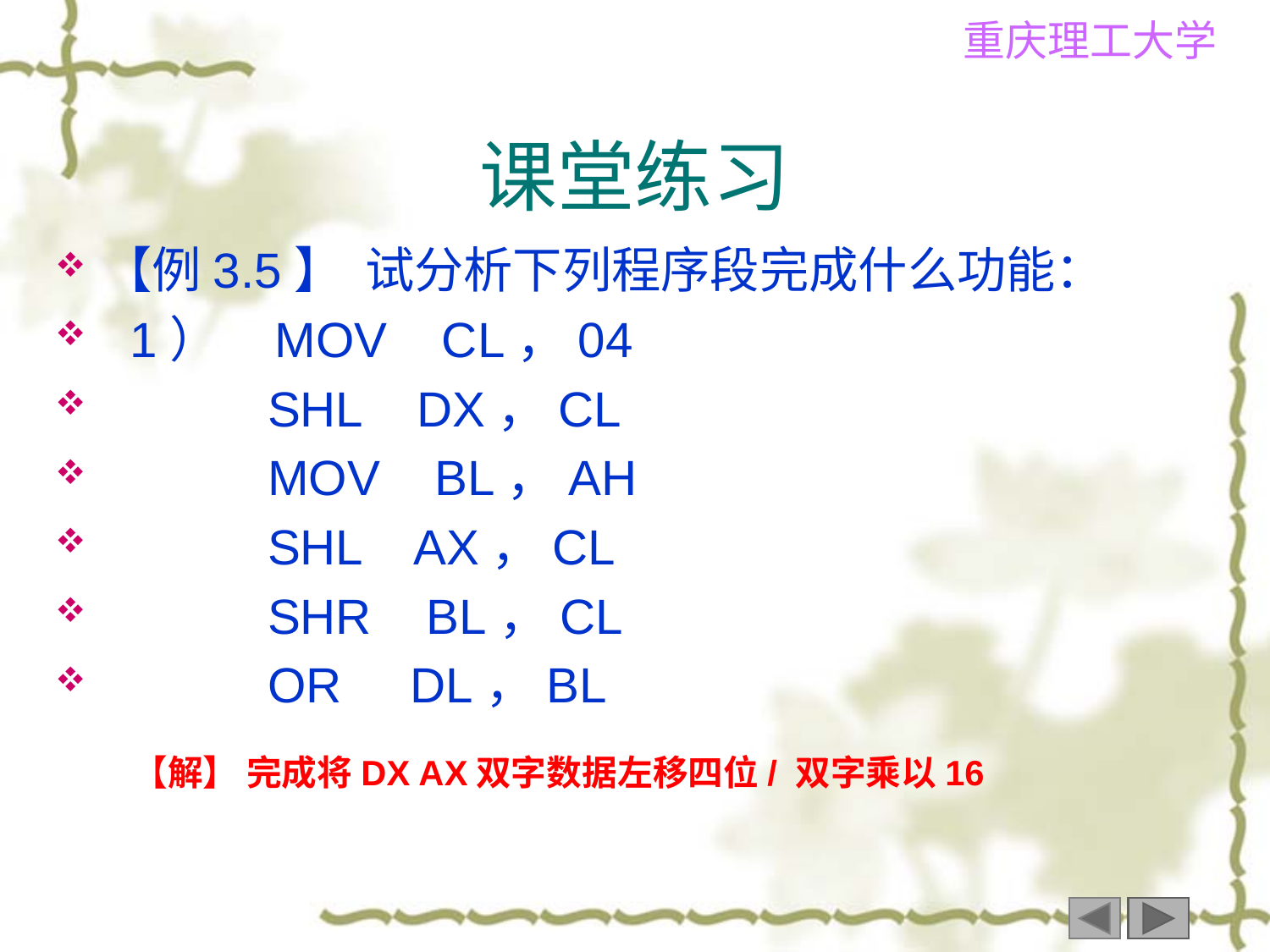

# 课堂练习
【例3.5】  试分析下列程序段完成什么功能：
  1）    MOV    CL，04
            SHL    DX，CL
            MOV    BL，AH
            SHL    AX，CL
            SHR    BL，CL
            OR     DL，BL

【解】 完成将DX AX双字数据左移四位/ 双字乘以16